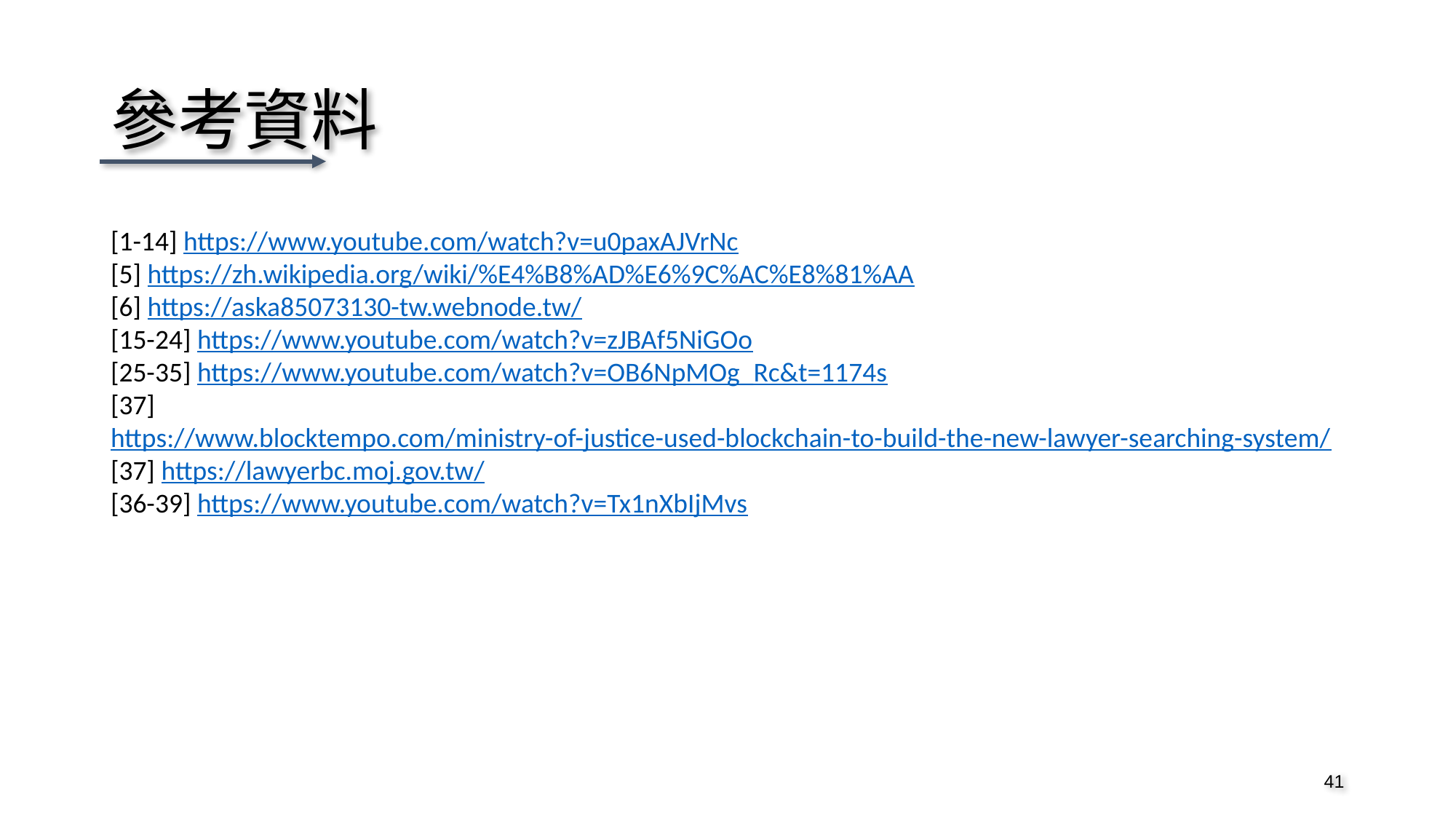

# 參考資料
[1-14] https://www.youtube.com/watch?v=u0paxAJVrNc
[5] https://zh.wikipedia.org/wiki/%E4%B8%AD%E6%9C%AC%E8%81%AA
[6] https://aska85073130-tw.webnode.tw/
[15-24] https://www.youtube.com/watch?v=zJBAf5NiGOo
[25-35] https://www.youtube.com/watch?v=OB6NpMOg_Rc&t=1174s
[37] https://www.blocktempo.com/ministry-of-justice-used-blockchain-to-build-the-new-lawyer-searching-system/
[37] https://lawyerbc.moj.gov.tw/
[36-39] https://www.youtube.com/watch?v=Tx1nXbIjMvs

41